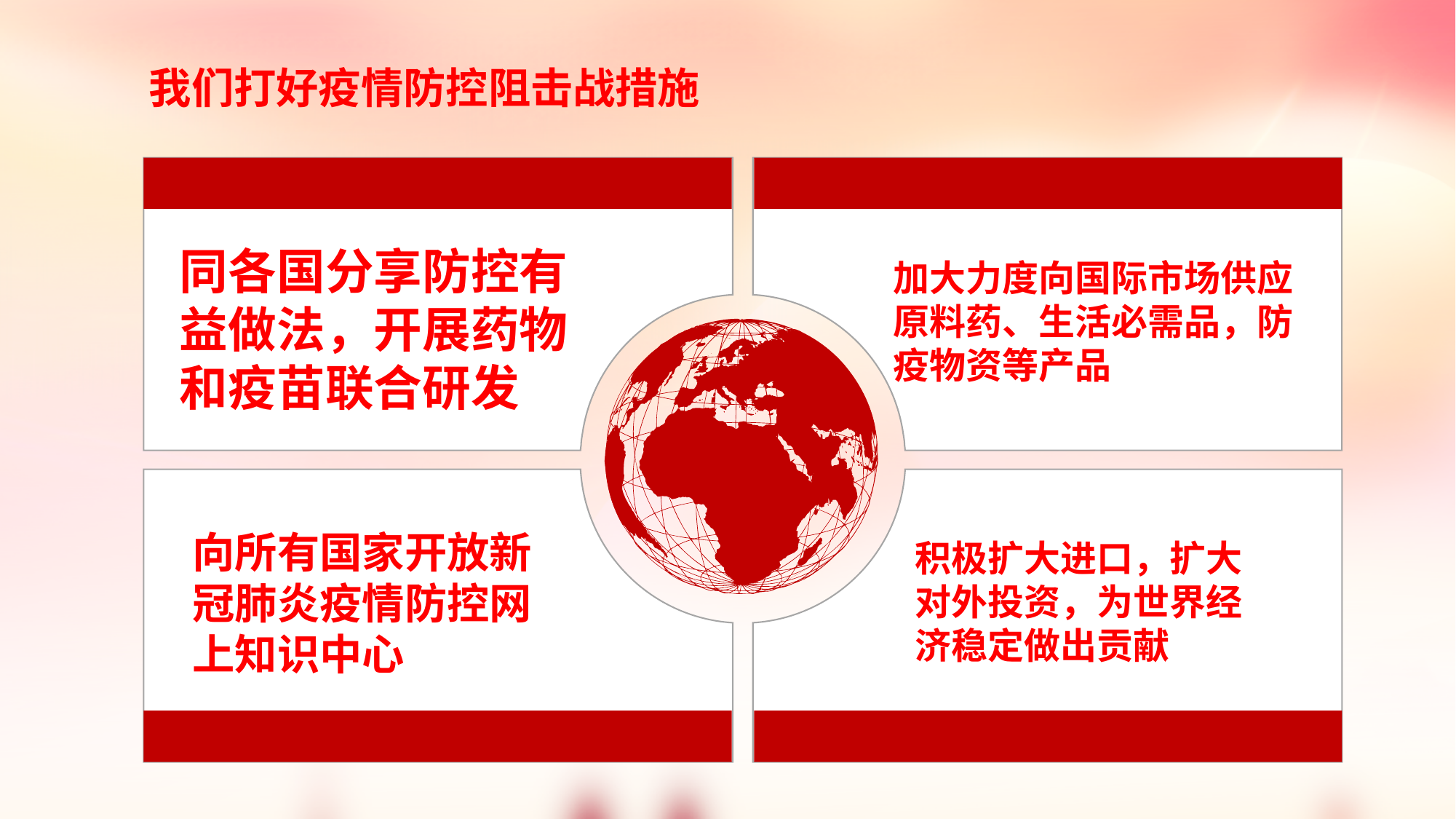

我们打好疫情防控阻击战措施

同各国分享防控有益做法，开展药物和疫苗联合研发

加大力度向国际市场供应原料药、生活必需品，防疫物资等产品

向所有国家开放新冠肺炎疫情防控网上知识中心

积极扩大进口，扩大对外投资，为世界经济稳定做出贡献